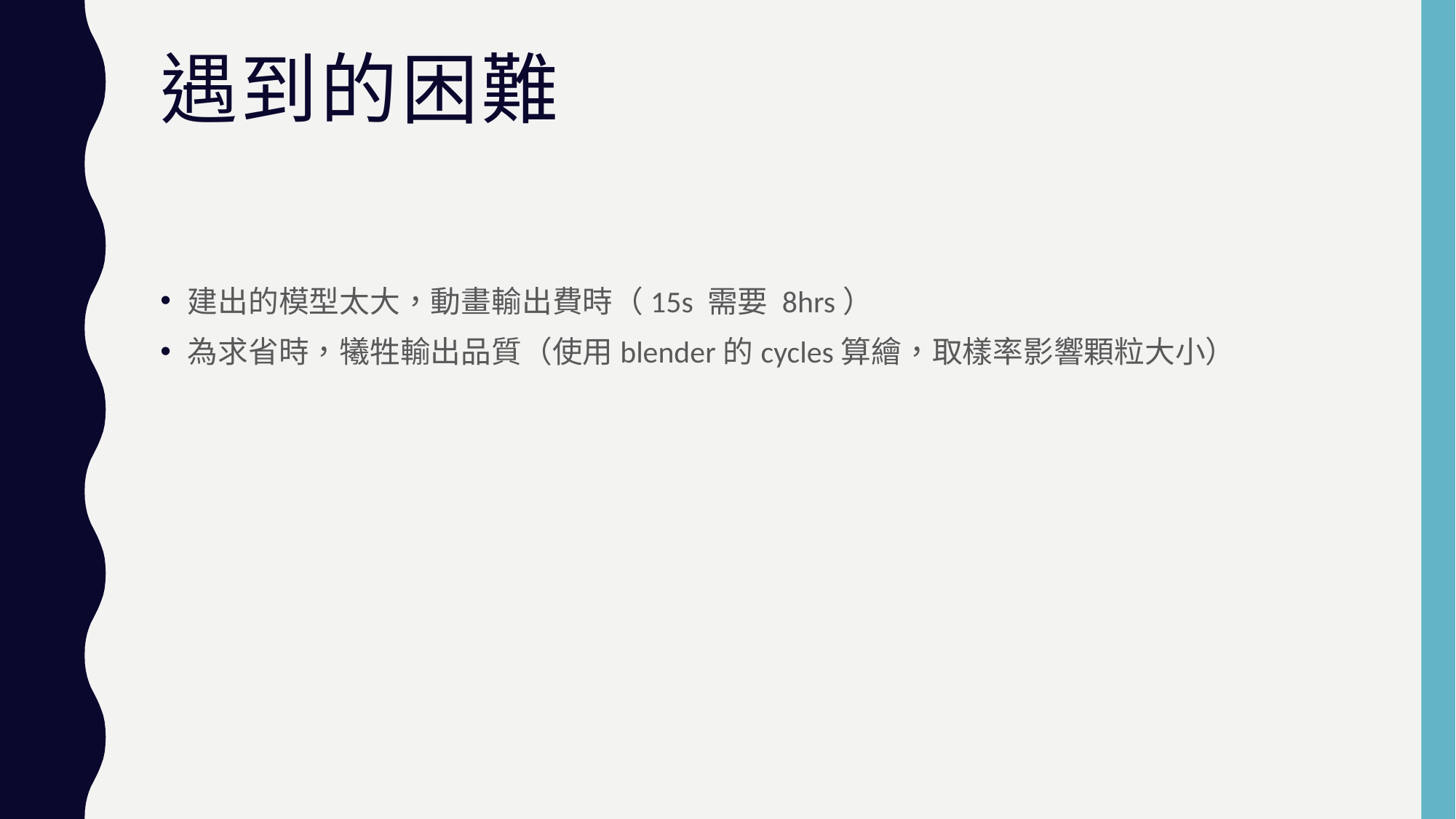

# 遇到的困難
建出的模型太大，動畫輸出費時（15s 需要 8hrs）
為求省時，犧牲輸出品質（使用blender的cycles算繪，取樣率影響顆粒大小）